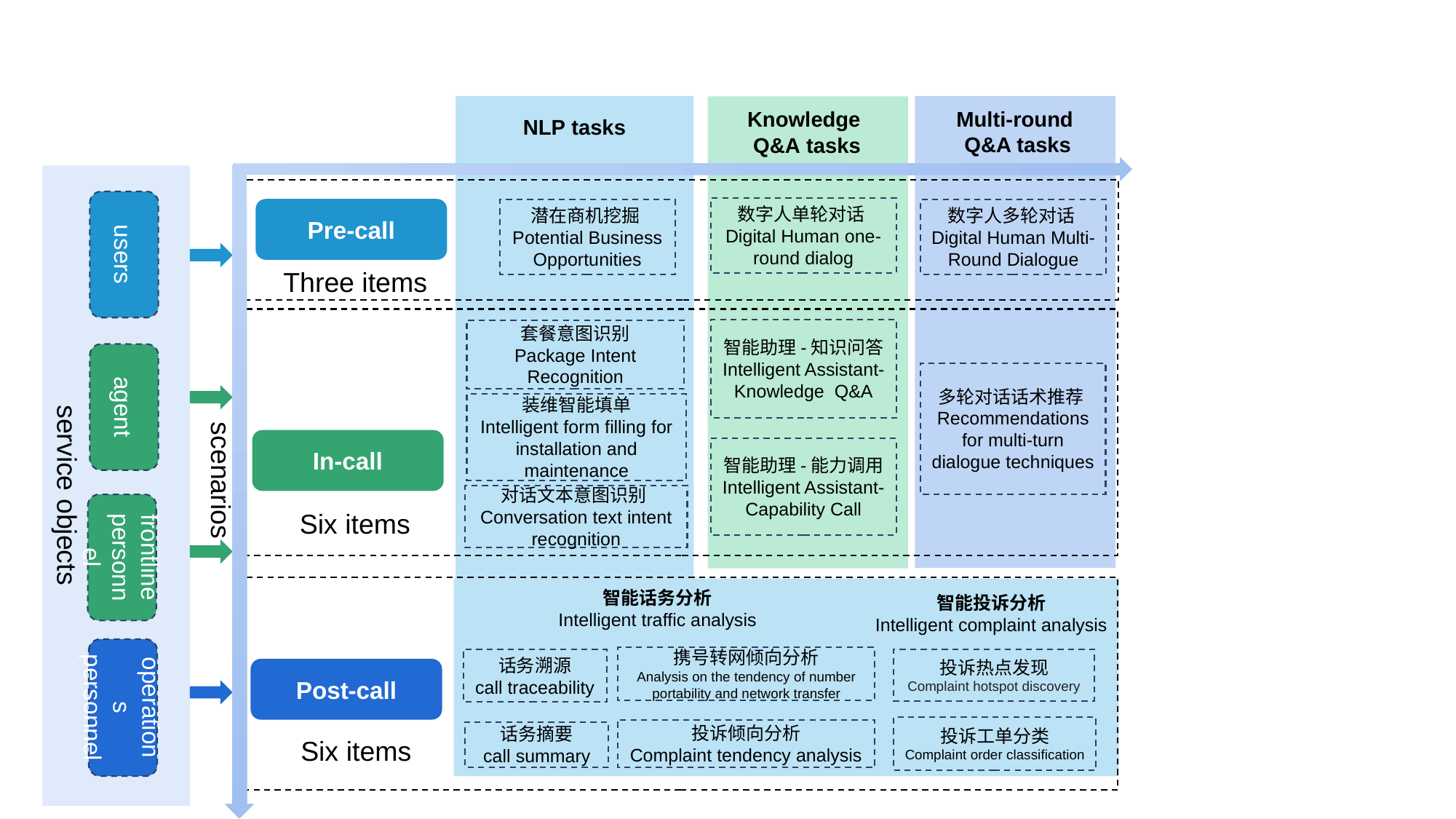

Multi-round
Q&A tasks
Knowledge
Q&A tasks
NLP tasks

users
agent
frontline personnel
operations personnel

数字人单轮对话Digital Human one-round dialog
Pre-call
潜在商机挖掘Potential Business Opportunities
数字人多轮对话Digital Human Multi-Round Dialogue

Three items

智能助理-知识问答
Intelligent Assistant- Knowledge  Q&A
套餐意图识别
Package Intent Recognition
多轮对话话术推荐Recommendations for multi-turn dialogue techniques

service objects
装维智能填单
Intelligent form filling for installation and maintenance
scenarios
In-call

智能助理-能力调用
Intelligent Assistant-Capability Call
对话文本意图识别Conversation text intent recognition
Six items

智能话务分析
Intelligent traffic analysis
智能投诉分析
Intelligent complaint analysis
携号转网倾向分析
Analysis on the tendency of number portability and network transfer
话务溯源
call traceability
投诉热点发现
Complaint hotspot discovery
Post-call

投诉工单分类
Complaint order classification
投诉倾向分析
Complaint tendency analysis
话务摘要
call summary
Six items